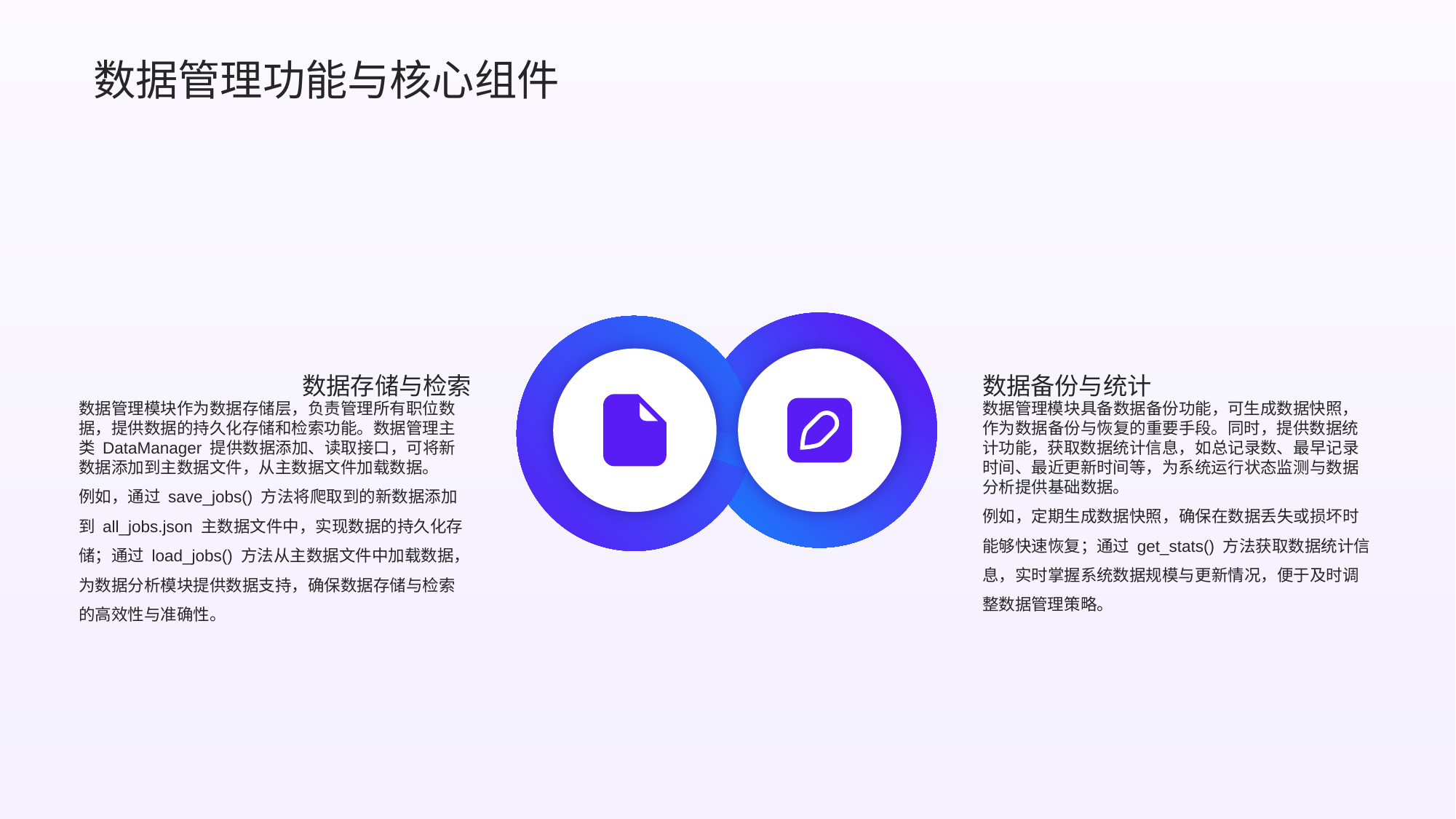

数据管理功能与核心组件

数据存储与检索
数据备份与统计

数据管理模块作为数据存储层，负责管理所有职位数据，提供数据的持久化存储和检索功能。数据管理主类 DataManager 提供数据添加、读取接口，可将新数据添加到主数据文件，从主数据文件加载数据。
例如，通过 save_jobs() 方法将爬取到的新数据添加到 all_jobs.json 主数据文件中，实现数据的持久化存储；通过 load_jobs() 方法从主数据文件中加载数据，为数据分析模块提供数据支持，确保数据存储与检索的高效性与准确性。
数据管理模块具备数据备份功能，可生成数据快照，作为数据备份与恢复的重要手段。同时，提供数据统计功能，获取数据统计信息，如总记录数、最早记录时间、最近更新时间等，为系统运行状态监测与数据分析提供基础数据。
例如，定期生成数据快照，确保在数据丢失或损坏时能够快速恢复；通过 get_stats() 方法获取数据统计信息，实时掌握系统数据规模与更新情况，便于及时调整数据管理策略。